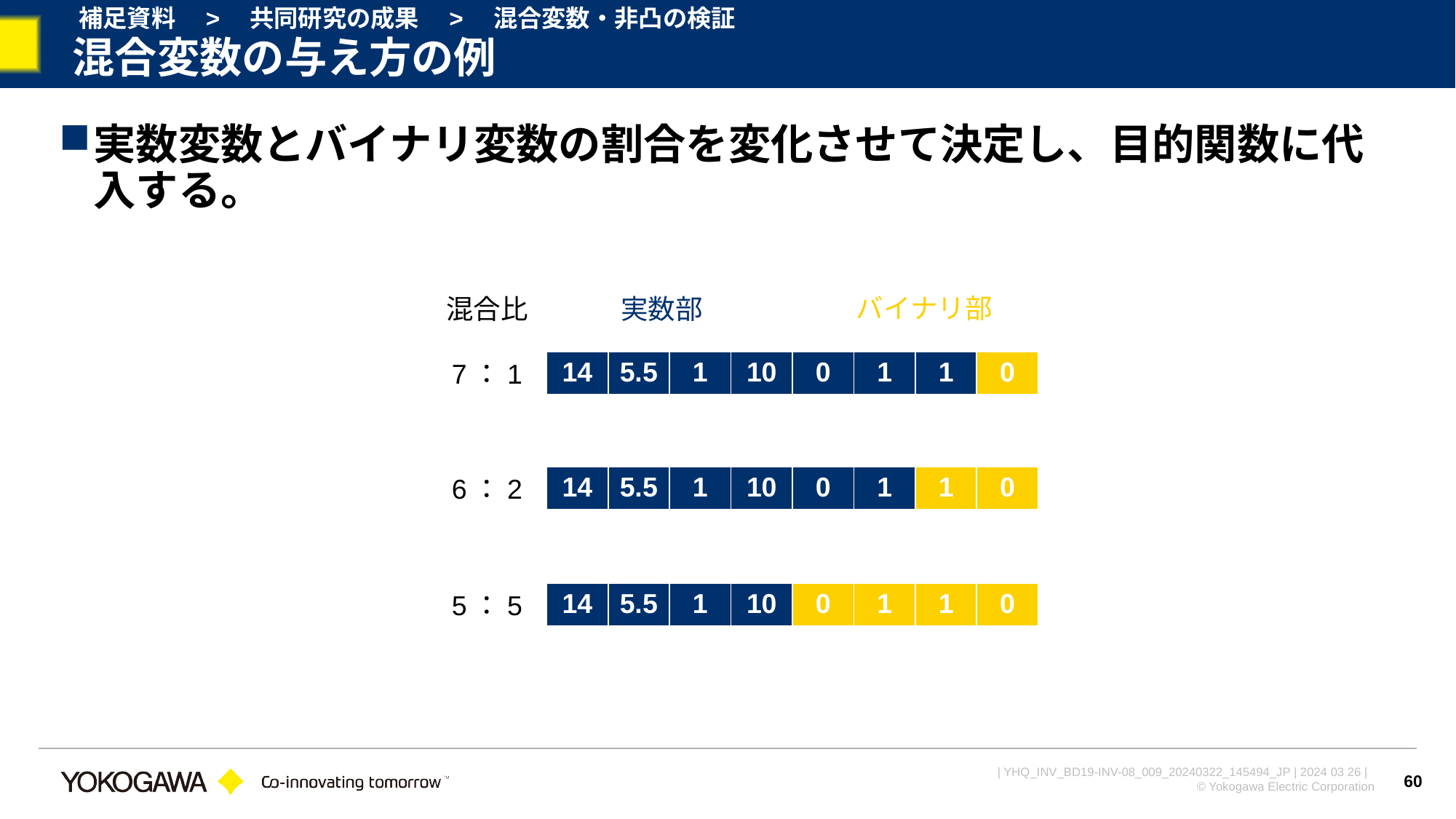

補足資料　>　共同研究の成果　>　混合変数・非凸の検証
# 混合変数の与え方の例
実数変数とバイナリ変数の割合を変化させて決定し、目的関数に代入する。
バイナリ部
混合比
実数部
| 14 | 5.5 | 1 | 10 | 0 | 1 | 1 | 0 |
| --- | --- | --- | --- | --- | --- | --- | --- |
7：1
6：2
| 14 | 5.5 | 1 | 10 | 0 | 1 | 1 | 0 |
| --- | --- | --- | --- | --- | --- | --- | --- |
5：5
| 14 | 5.5 | 1 | 10 | 0 | 1 | 1 | 0 |
| --- | --- | --- | --- | --- | --- | --- | --- |
60